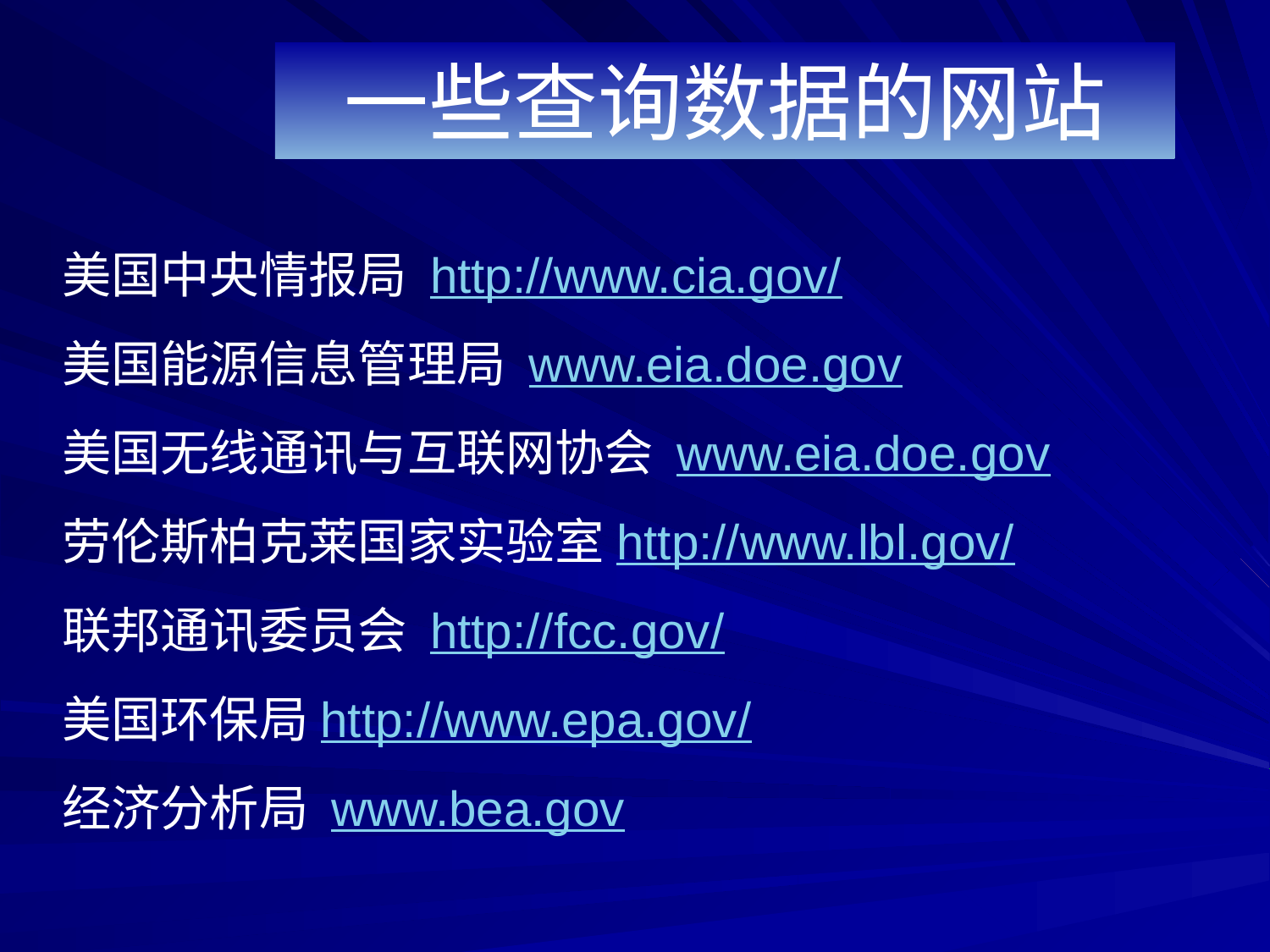

# 一些查询数据的网站
美国中央情报局 http://www.cia.gov/
美国能源信息管理局 www.eia.doe.gov
美国无线通讯与互联网协会 www.eia.doe.gov
劳伦斯柏克莱国家实验室http://www.lbl.gov/
联邦通讯委员会 http://fcc.gov/
美国环保局http://www.epa.gov/
经济分析局 www.bea.gov